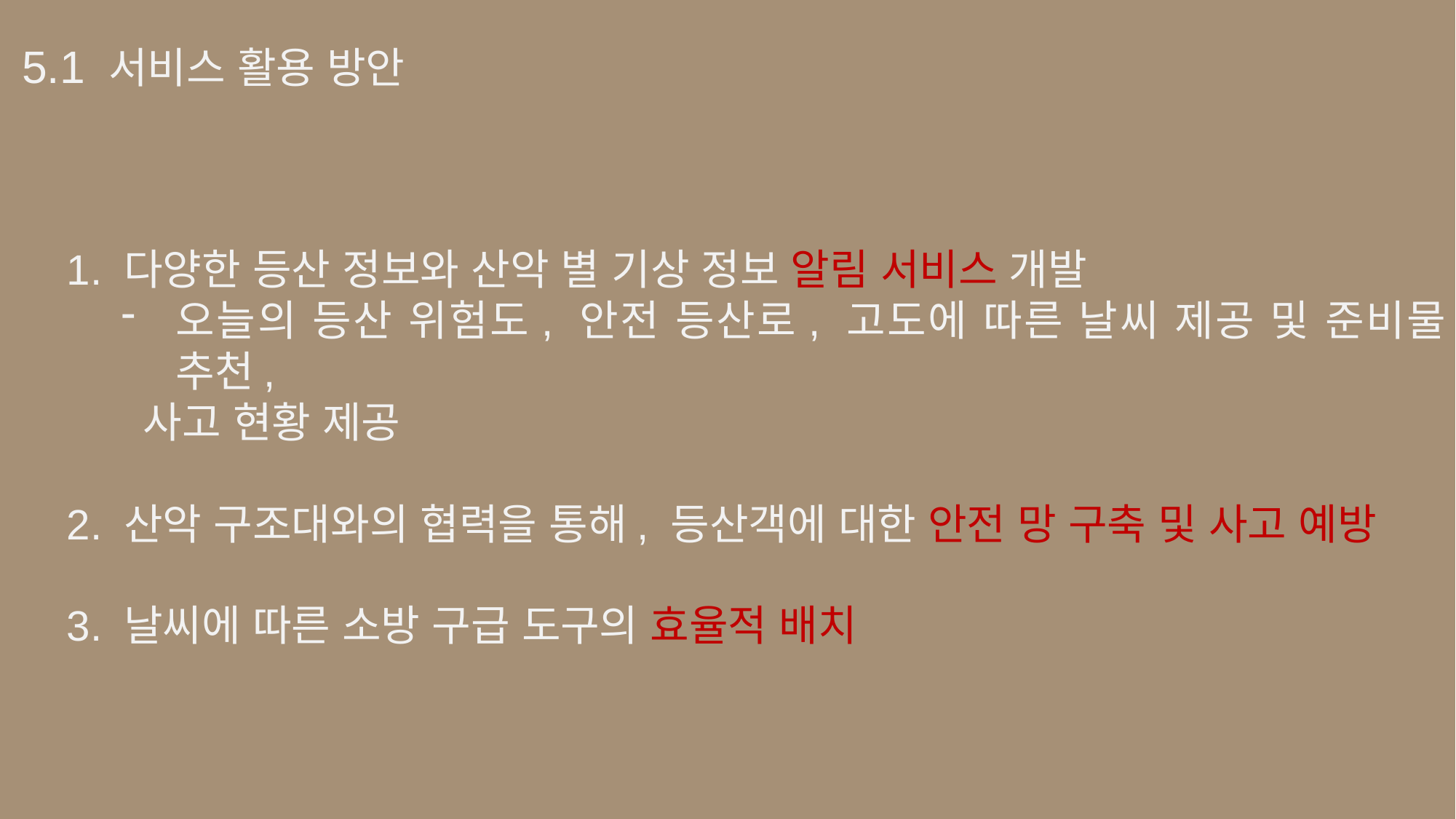

5.1 서비스 활용 방안
1. 다양한 등산 정보와 산악 별 기상 정보 알림 서비스 개발
오늘의 등산 위험도, 안전 등산로, 고도에 따른 날씨 제공 및 준비물 추천,
 사고 현황 제공
2. 산악 구조대와의 협력을 통해, 등산객에 대한 안전 망 구축 및 사고 예방
3. 날씨에 따른 소방 구급 도구의 효율적 배치